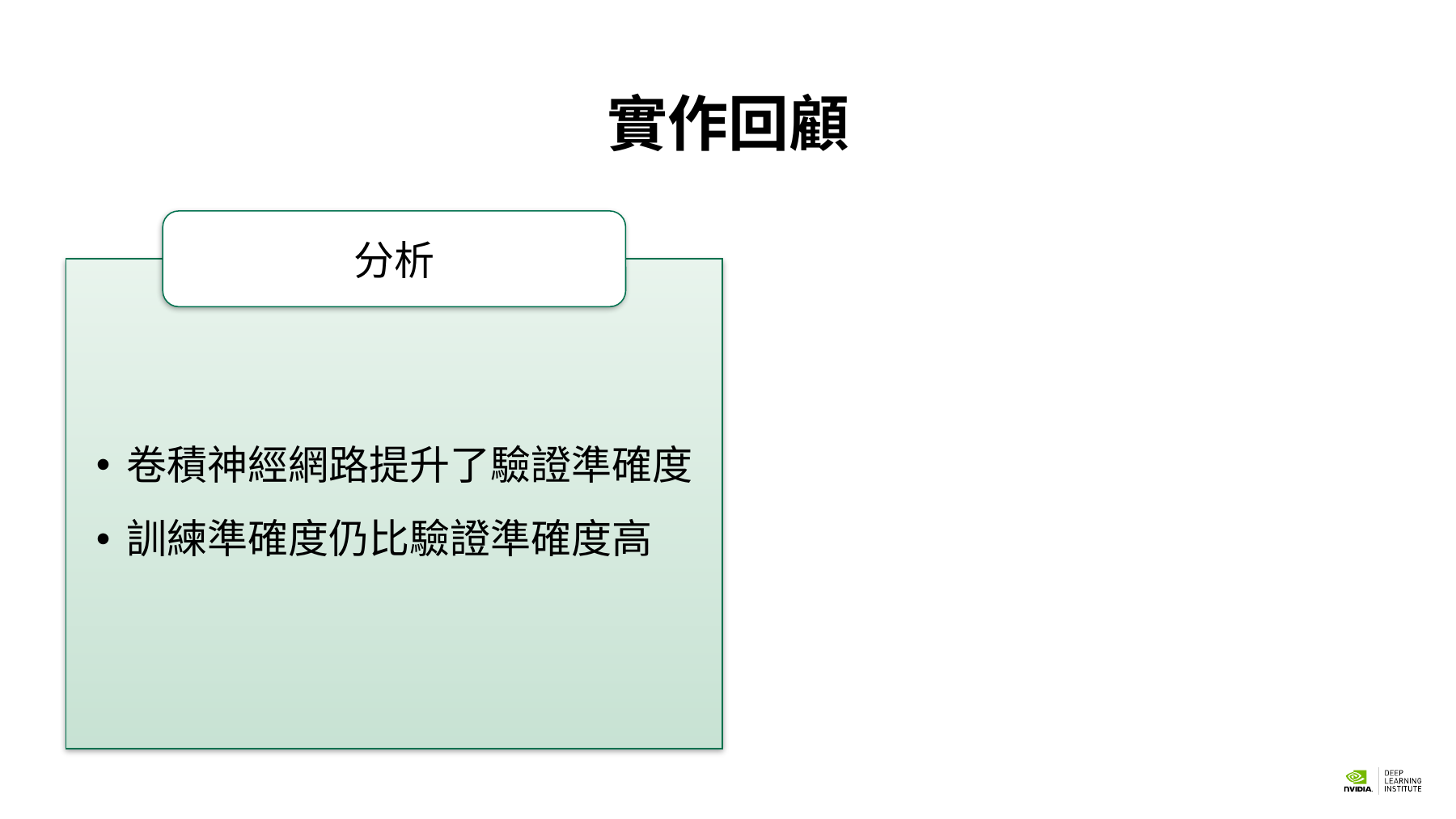

# 實作回顧
分析
卷積神經網路提升了驗證準確度
訓練準確度仍比驗證準確度高